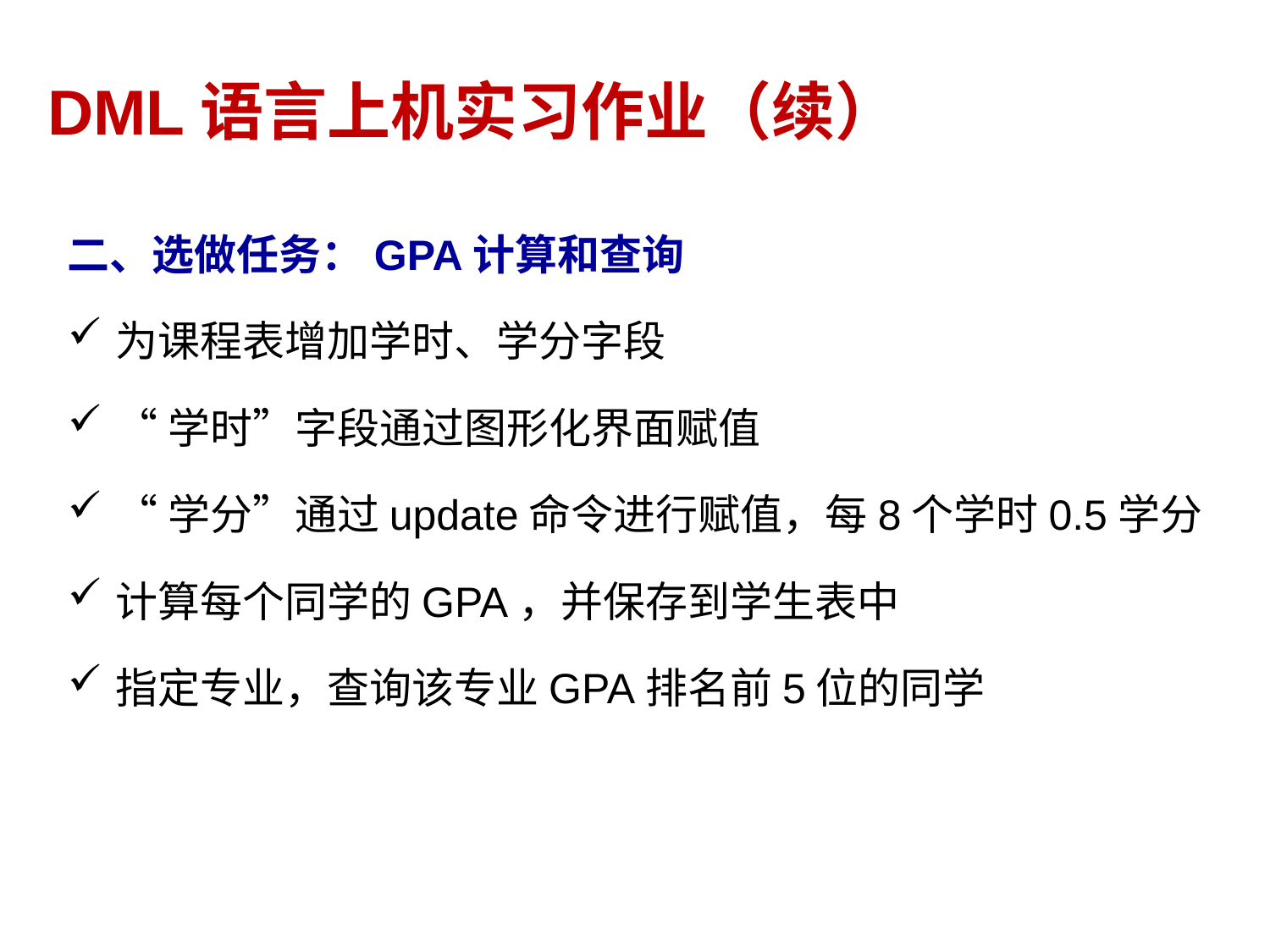

# DML语言上机实习作业（续）
二、选做任务：GPA计算和查询
为课程表增加学时、学分字段
“学时”字段通过图形化界面赋值
“学分”通过update命令进行赋值，每8个学时0.5学分
计算每个同学的GPA，并保存到学生表中
指定专业，查询该专业GPA排名前5位的同学